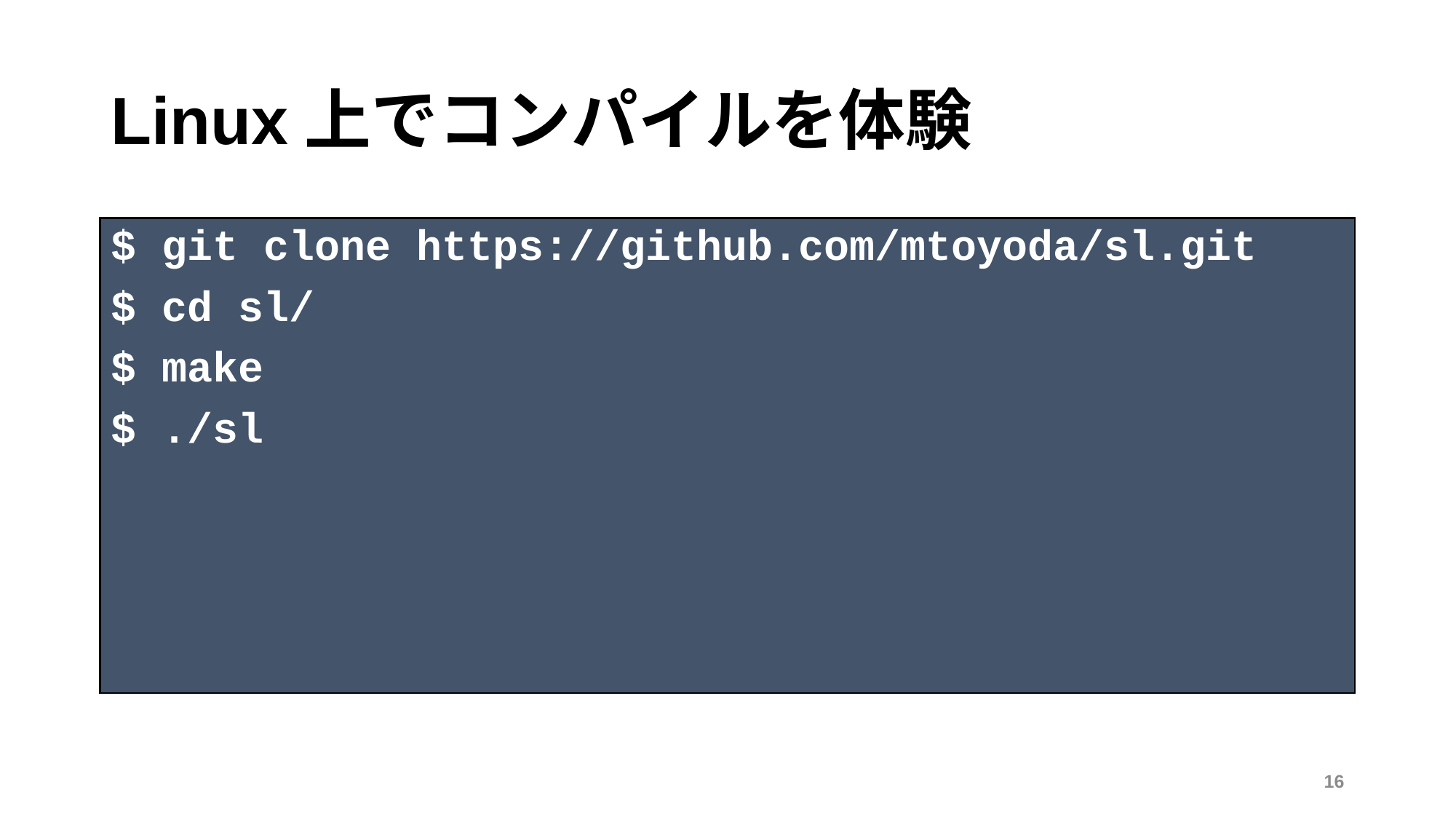

# Linux上でコンパイルを体験
$ git clone https://github.com/mtoyoda/sl.git
$ cd sl/
$ make
$ ./sl
16